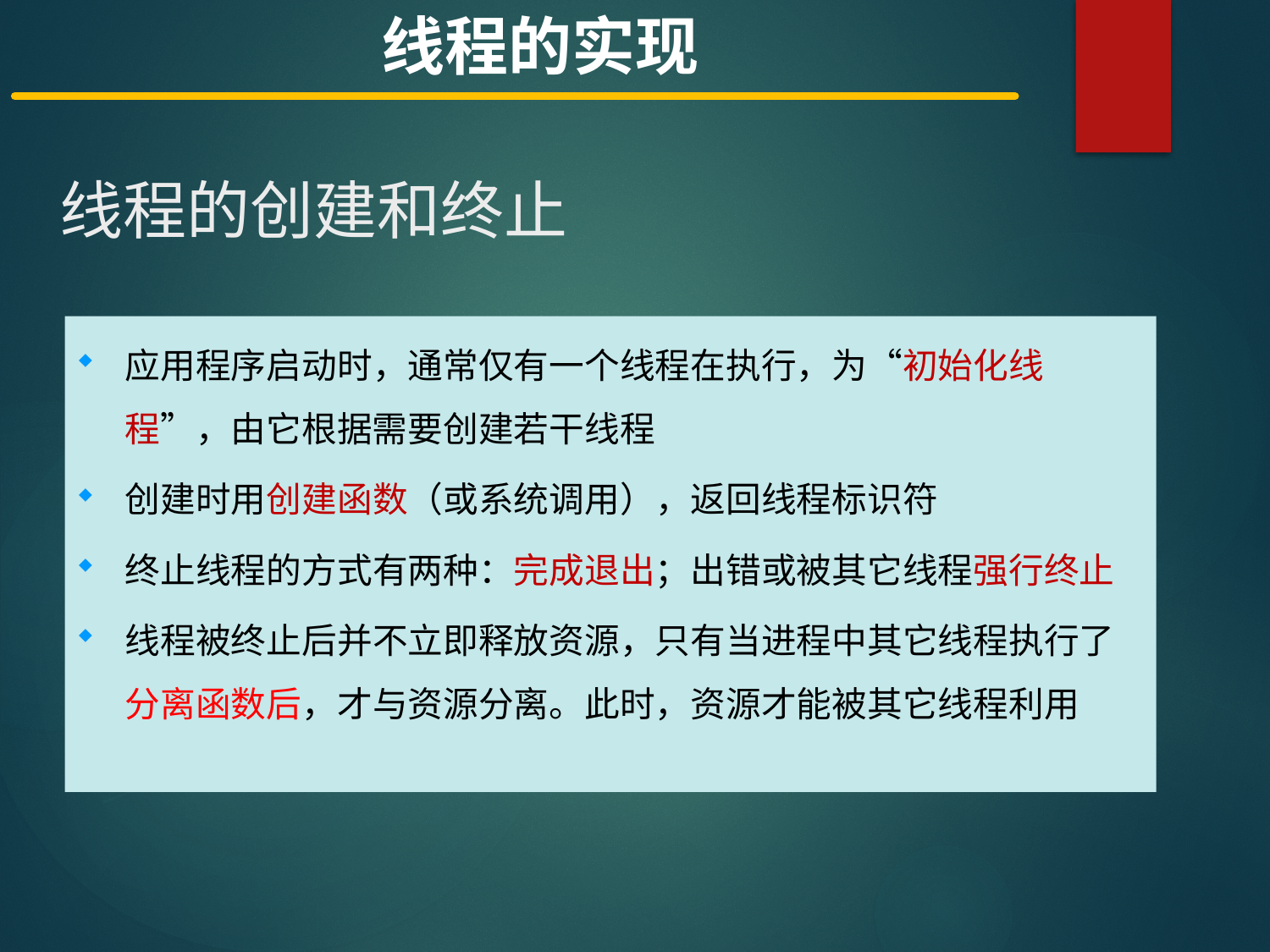

线程的实现
线程的创建和终止
应用程序启动时，通常仅有一个线程在执行，为“初始化线程”，由它根据需要创建若干线程
创建时用创建函数（或系统调用），返回线程标识符
终止线程的方式有两种：完成退出；出错或被其它线程强行终止
线程被终止后并不立即释放资源，只有当进程中其它线程执行了分离函数后，才与资源分离。此时，资源才能被其它线程利用